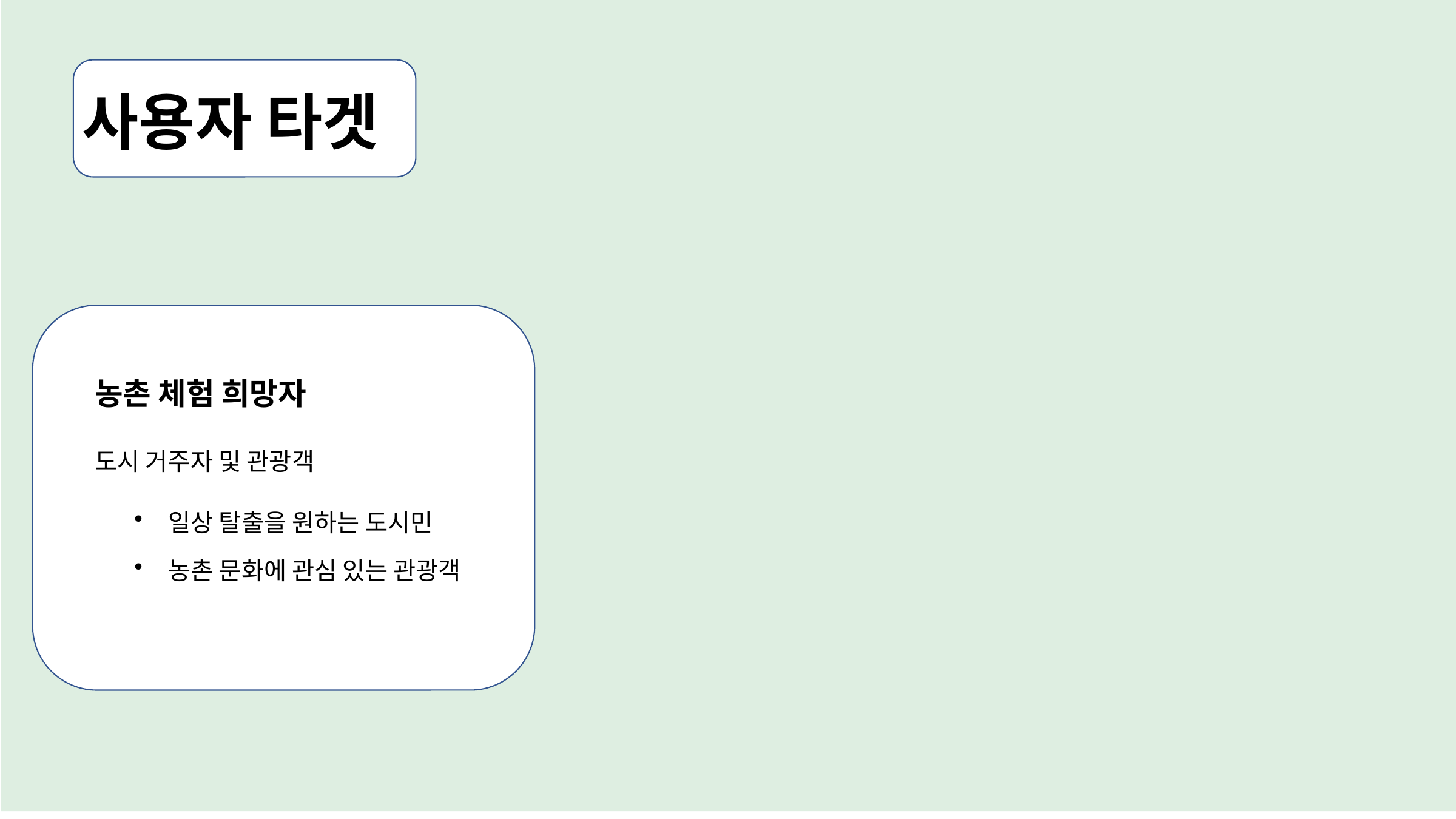

사용자 타겟
기획 및 프론트

자원 봉사자
청년
지역 사회 및 외부 봉사자
20-30대 농촌 유입 희망자
의성 지역 주민
귀농을 고려하는 청년
사회 공헌에 관심 있는 개인/단체
농업 창업에 관심 있는 청년
농촌 체험 희망자
도시 거주자 및 관광객
일상 탈출을 원하는 도시민
농촌 문화에 관심 있는 관광객